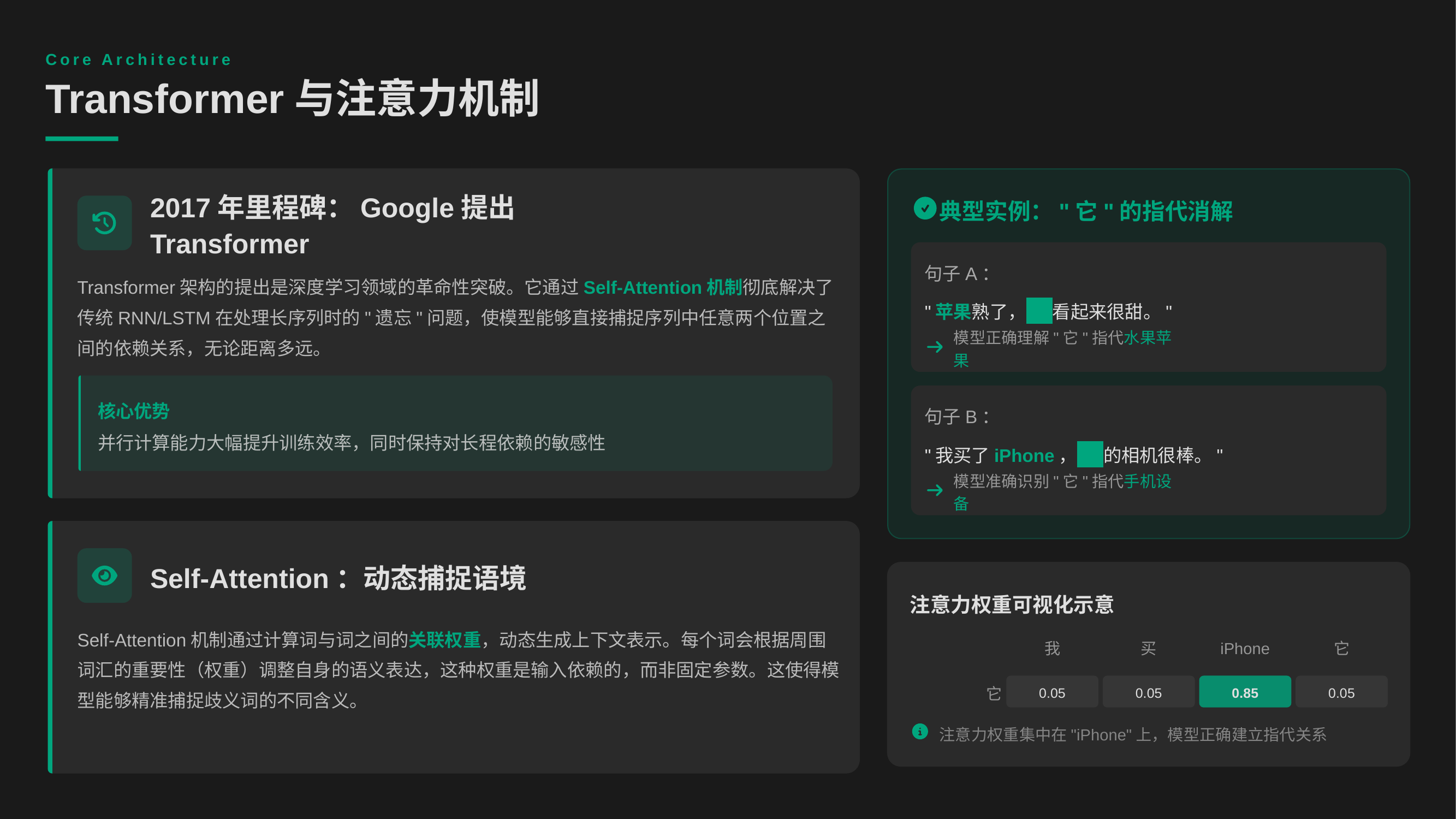

Core Architecture
Transformer与注意力机制

典型实例："它"的指代消解

2017年里程碑：Google提出Transformer

句子A：
Transformer架构的提出是深度学习领域的革命性突破。它通过Self-Attention机制彻底解决了传统RNN/LSTM在处理长序列时的"遗忘"问题，使模型能够直接捕捉序列中任意两个位置之间的依赖关系，无论距离多远。
"苹果熟了， 它 看起来很甜。"
模型正确理解"它"指代水果苹果

核心优势
句子B：
并行计算能力大幅提升训练效率，同时保持对长程依赖的敏感性
"我买了iPhone， 它 的相机很棒。"
模型准确识别"它"指代手机设备

Self-Attention：动态捕捉语境

注意力权重可视化示意
Self-Attention机制通过计算词与词之间的关联权重，动态生成上下文表示。每个词会根据周围词汇的重要性（权重）调整自身的语义表达，这种权重是输入依赖的，而非固定参数。这使得模型能够精准捕捉歧义词的不同含义。
我
买
iPhone
它
它
0.05

0.05

0.85

0.05

注意力权重集中在"iPhone"上，模型正确建立指代关系